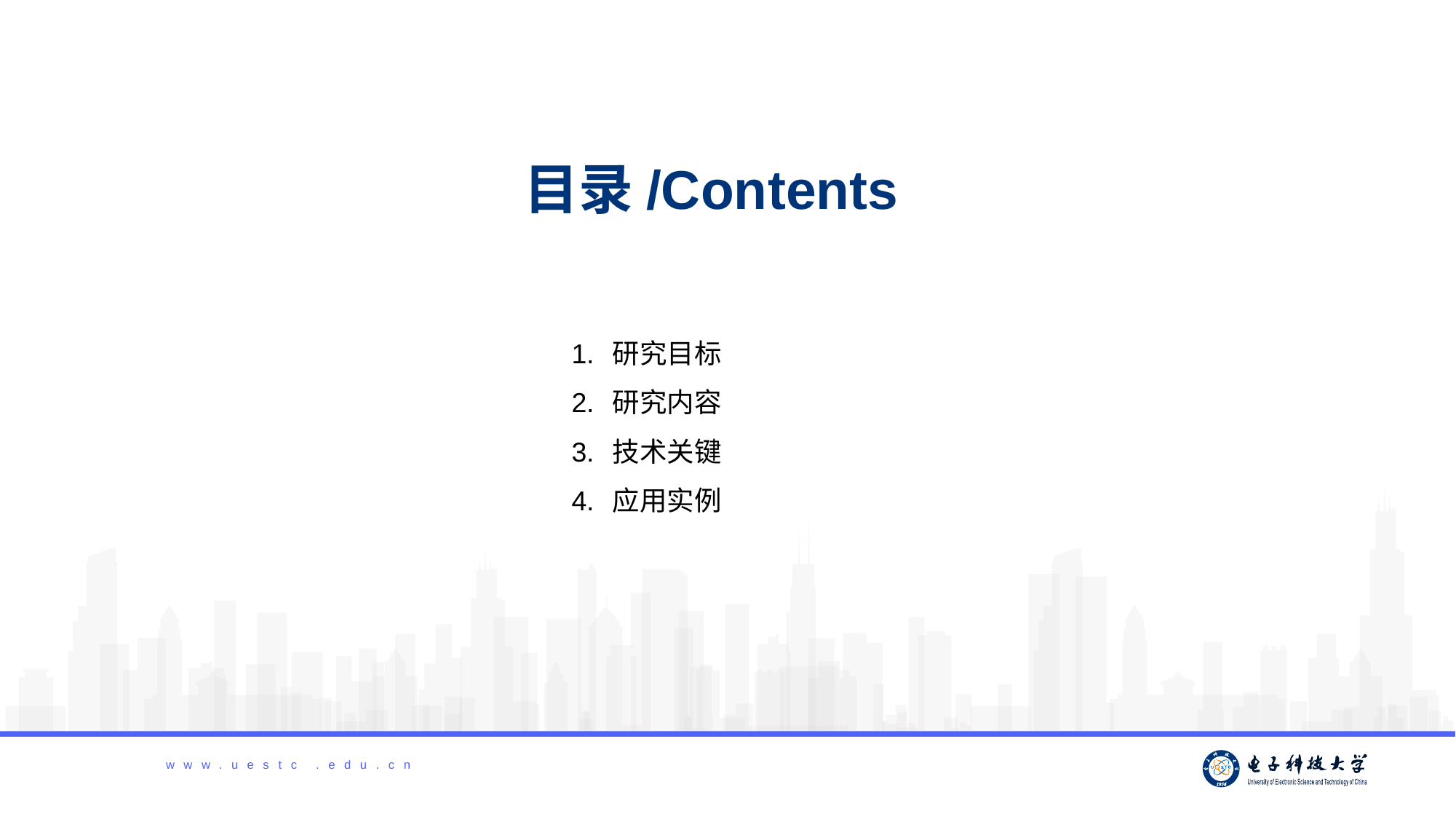

目录/Con tents
研究目标
研究内容
技术关键
应用实例

www.uestc .edu.cn